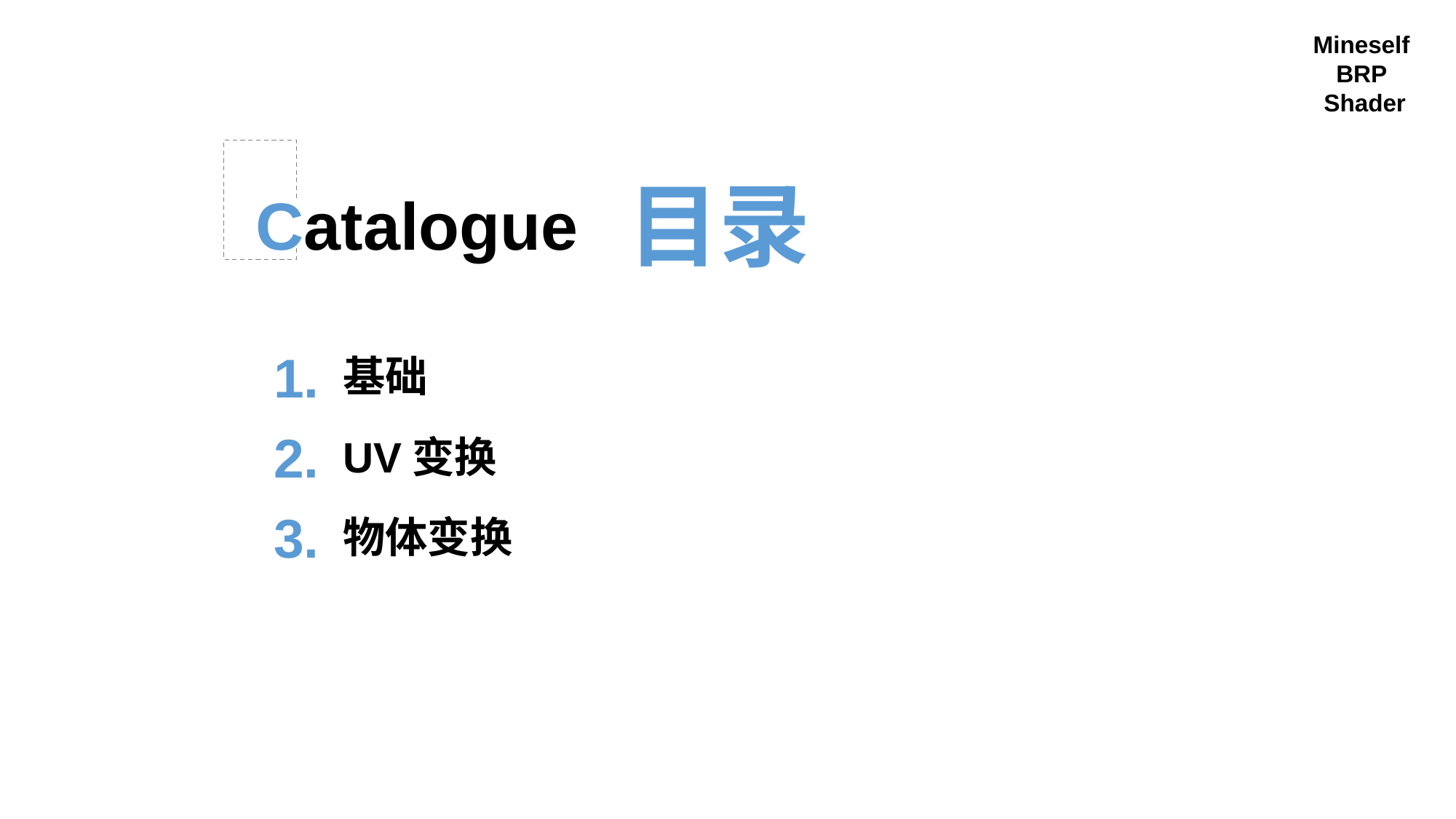

Mineself
BRP
Shader

目录
Catalogue

1.
基础
2.
UV变换
3.
物体变换